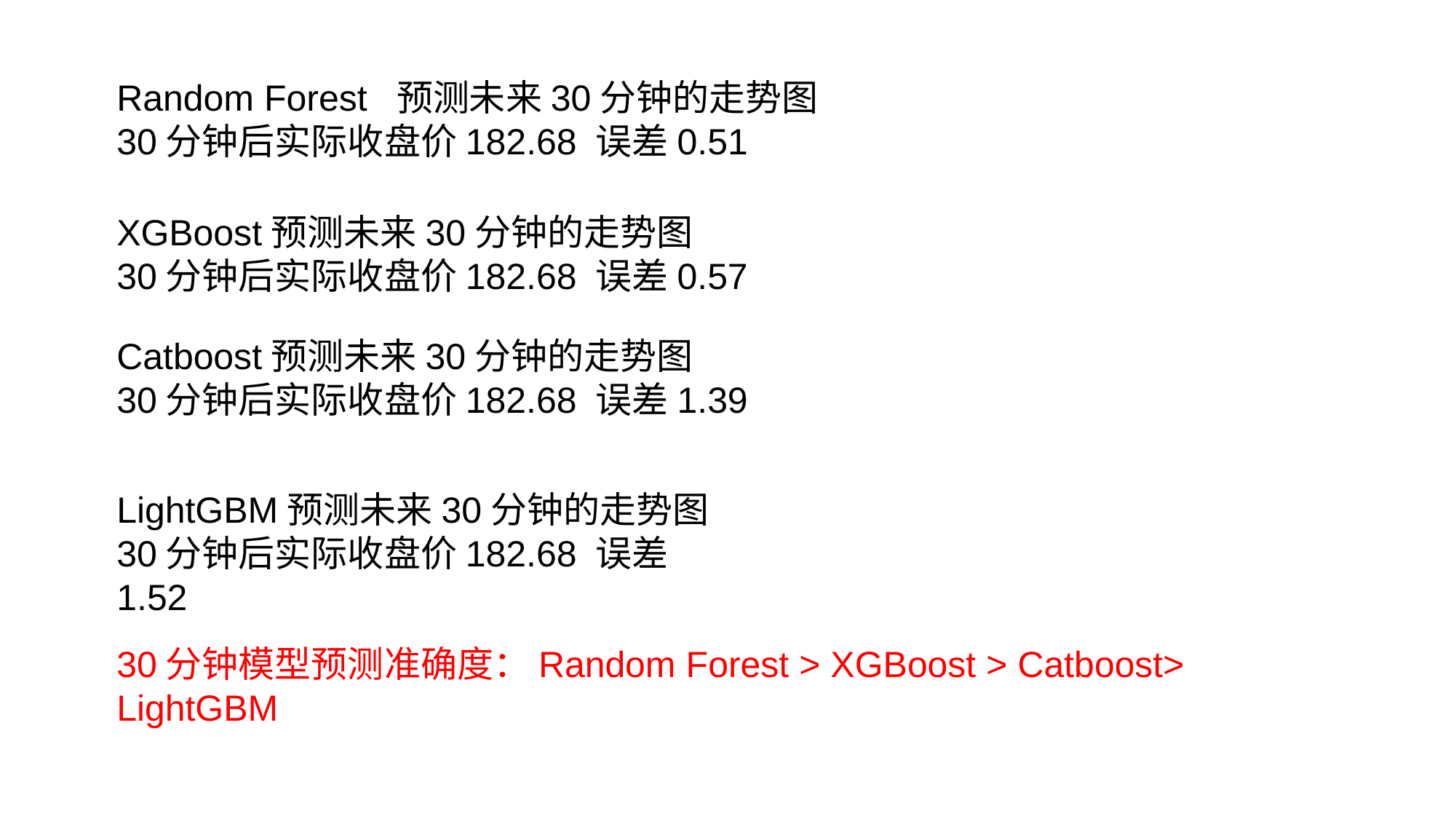

Random Forest  预测未来30分钟的走势图
30分钟后实际收盘价182.68 误差0.51
XGBoost预测未来30分钟的走势图
30分钟后实际收盘价182.68 误差0.57
Catboost预测未来30分钟的走势图
30分钟后实际收盘价182.68 误差1.39
LightGBM预测未来30分钟的走势图
30分钟后实际收盘价182.68 误差1.52
30分钟模型预测准确度：Random Forest > XGBoost > Catboost> LightGBM